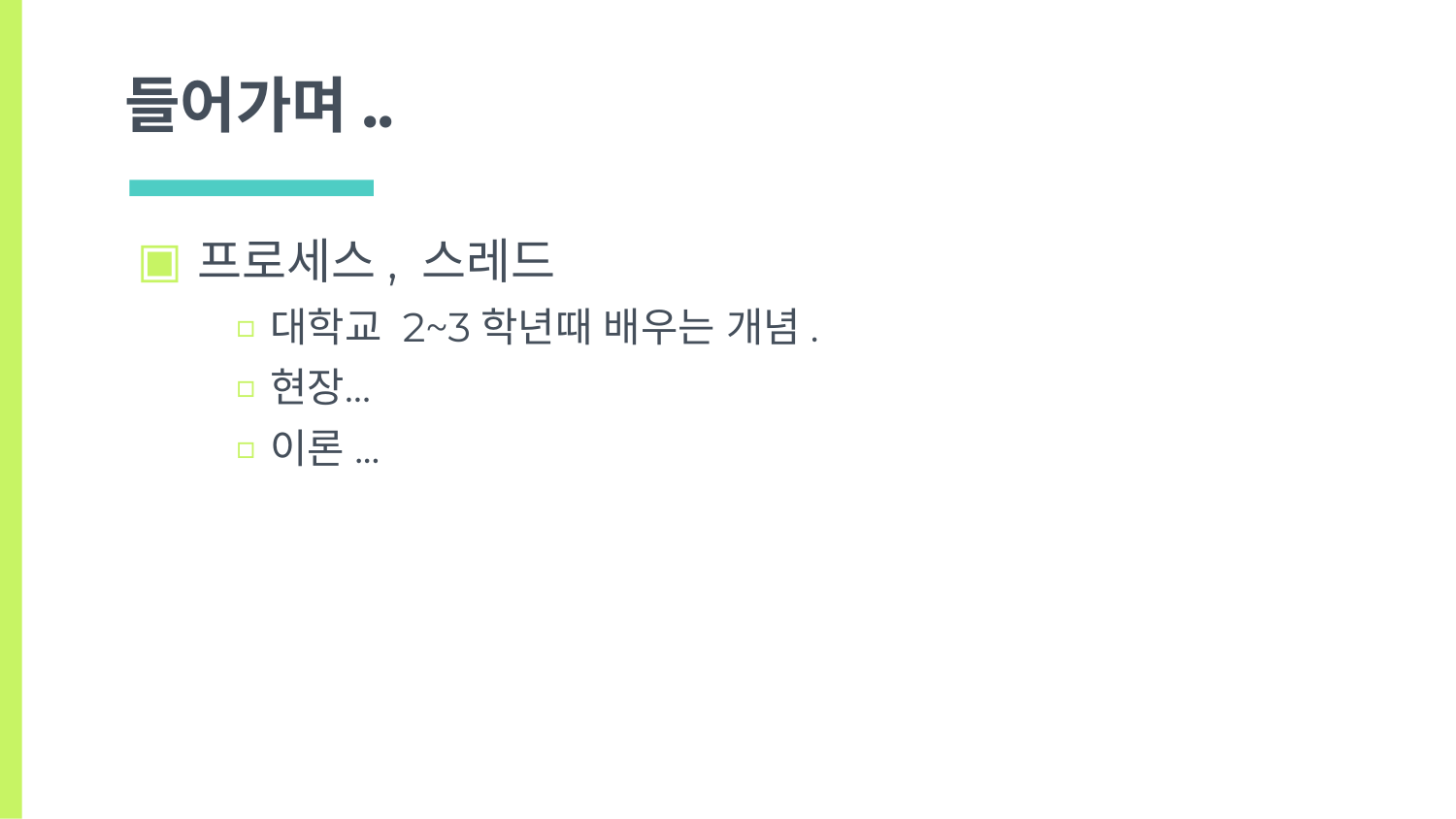

# 들어가며..
프로세스, 스레드
대학교 2~3학년때 배우는 개념.
현장…
이론...